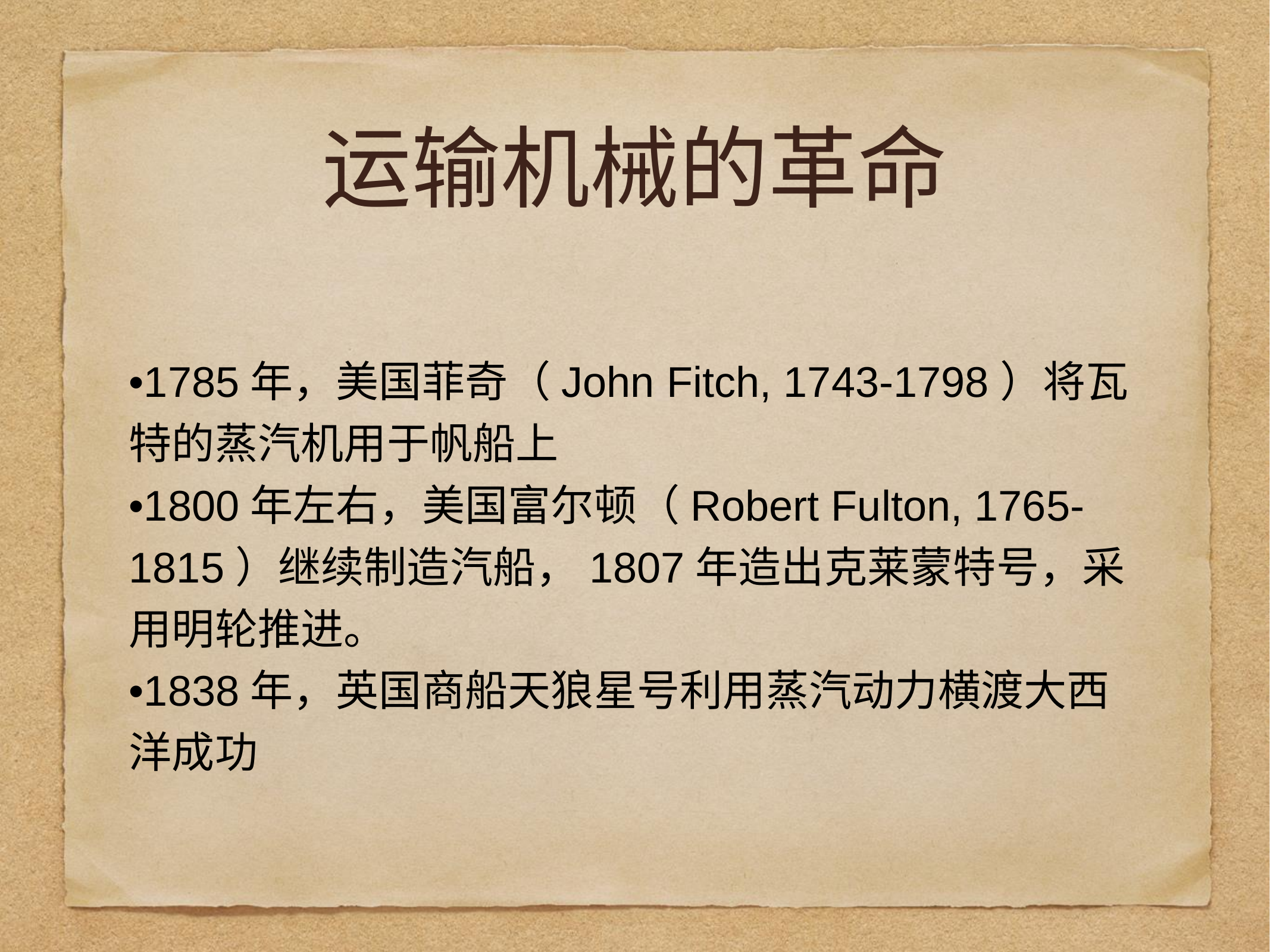

# 运输机械的革命
•1785年，美国菲奇（John Fitch, 1743-1798）将瓦特的蒸汽机用于帆船上
•1800年左右，美国富尔顿（Robert Fulton, 1765-1815）继续制造汽船，1807年造出克莱蒙特号，采用明轮推进。
•1838年，英国商船天狼星号利用蒸汽动力横渡大西洋成功